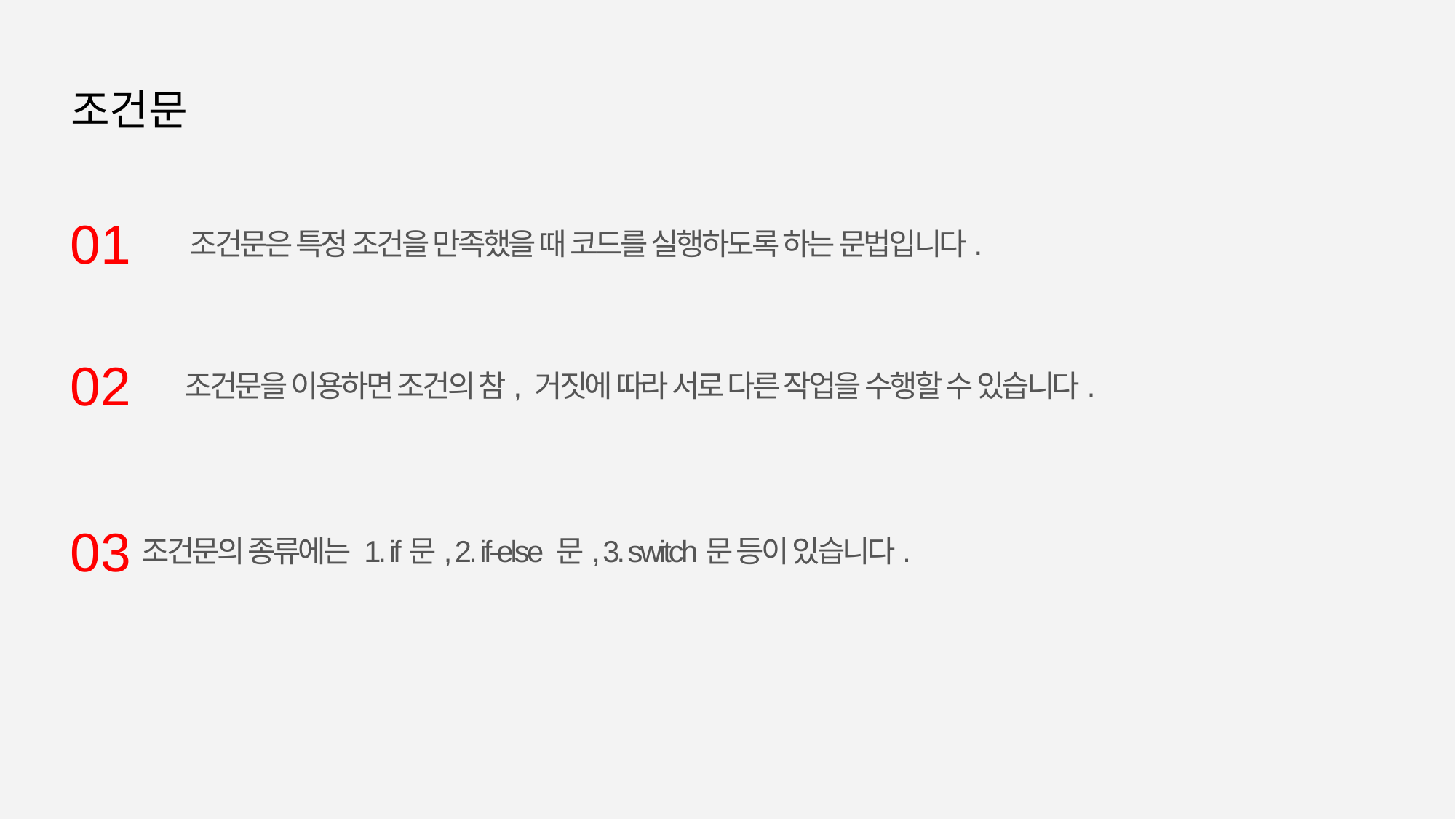

조건문
01
조건문은 특정 조건을 만족했을 때 코드를 실행하도록 하는 문법입니다.

02
조건문을 이용하면 조건의 참, 거짓에 따라 서로 다른 작업을 수행할 수 있습니다.

03
조건문의 종류에는 1. if문, 2. if-else 문, 3. switch문 등이 있습니다.